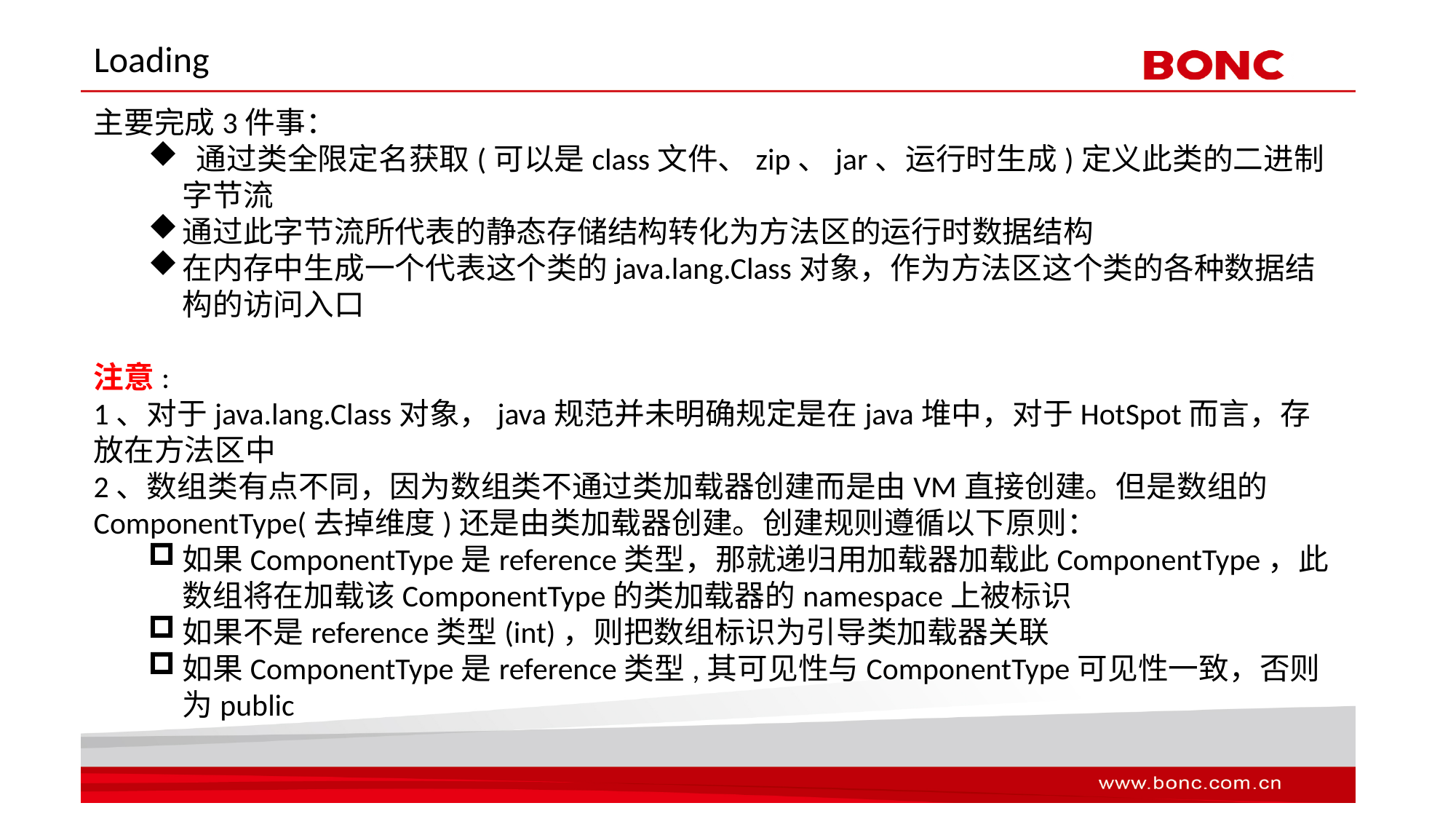

# Loading
主要完成3件事：
 通过类全限定名获取(可以是class文件、zip、jar、运行时生成)定义此类的二进制字节流
通过此字节流所代表的静态存储结构转化为方法区的运行时数据结构
在内存中生成一个代表这个类的java.lang.Class对象，作为方法区这个类的各种数据结构的访问入口

注意:
1、对于java.lang.Class对象，java规范并未明确规定是在java堆中，对于HotSpot而言，存放在方法区中
2、数组类有点不同，因为数组类不通过类加载器创建而是由VM直接创建。但是数组的ComponentType(去掉维度)还是由类加载器创建。创建规则遵循以下原则：
如果ComponentType是reference类型，那就递归用加载器加载此ComponentType，此数组将在加载该ComponentType的类加载器的namespace上被标识
如果不是reference类型(int)，则把数组标识为引导类加载器关联
如果ComponentType是reference类型,其可见性与ComponentType可见性一致，否则为public